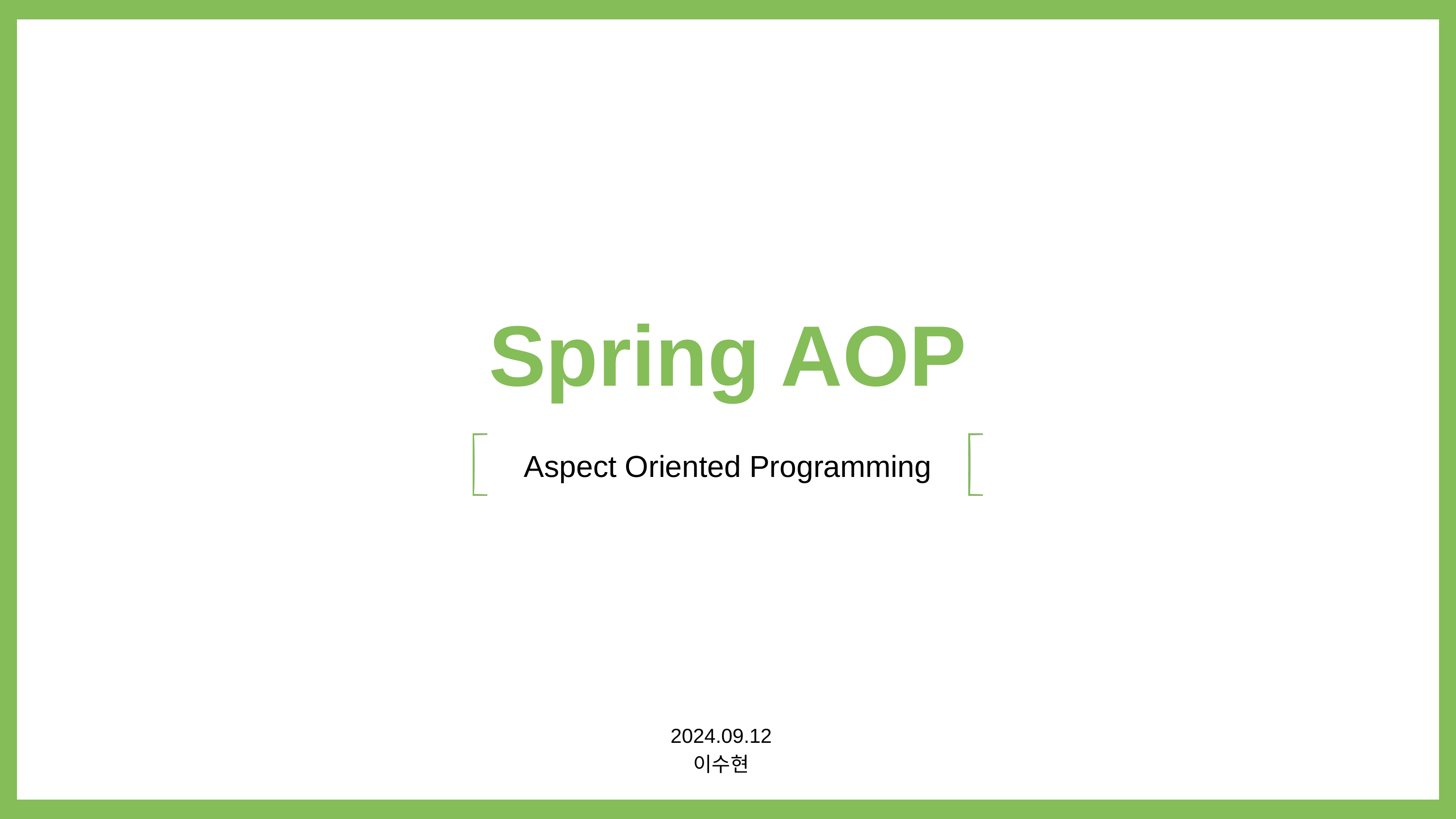

Spring AOP

Aspect Oriented Programming
2024.09.12
이수현